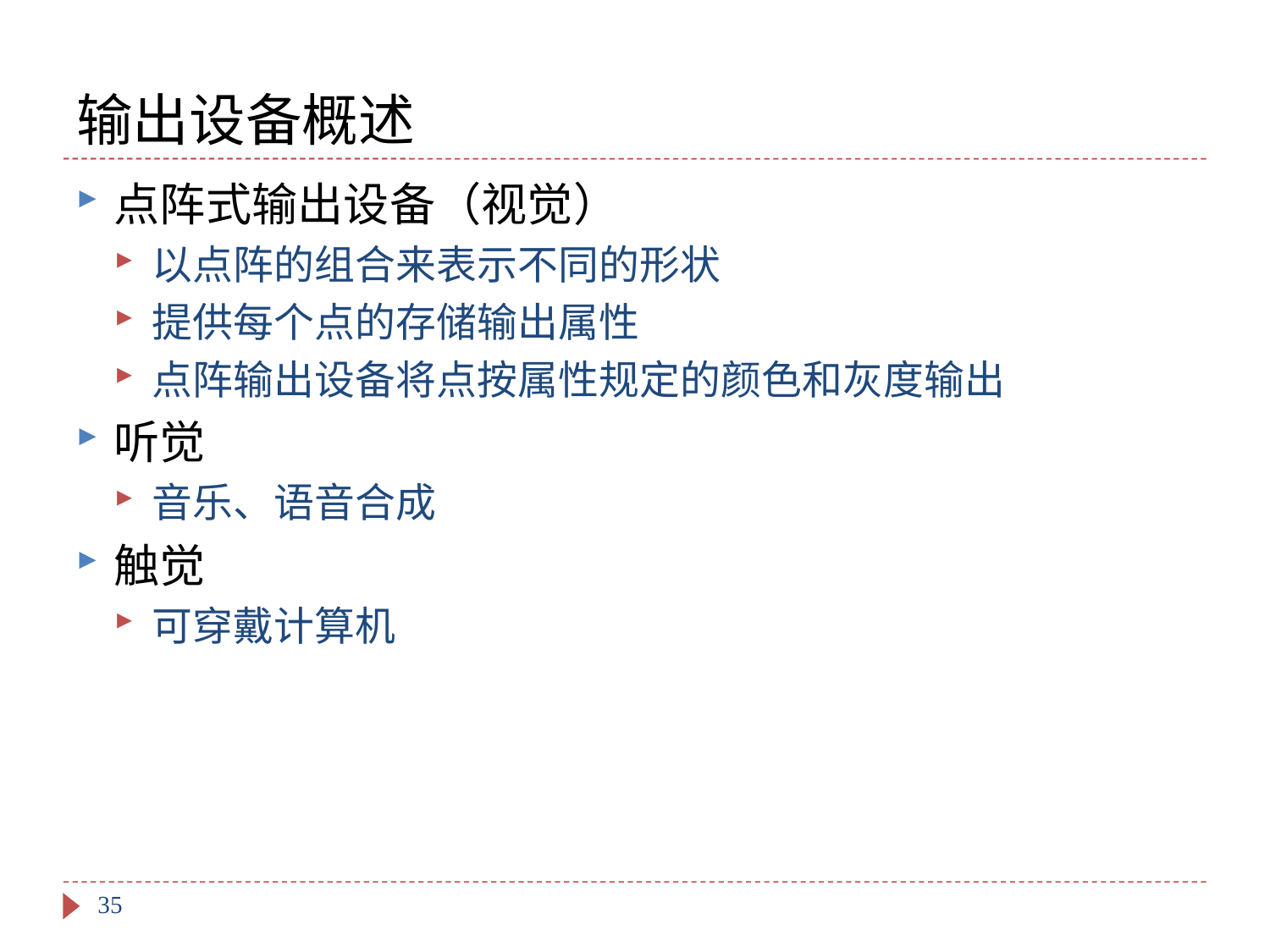

# 输出设备概述
点阵式输出设备（视觉）
以点阵的组合来表示不同的形状
提供每个点的存储输出属性
点阵输出设备将点按属性规定的颜色和灰度输出
听觉
音乐、语音合成
触觉
可穿戴计算机

35